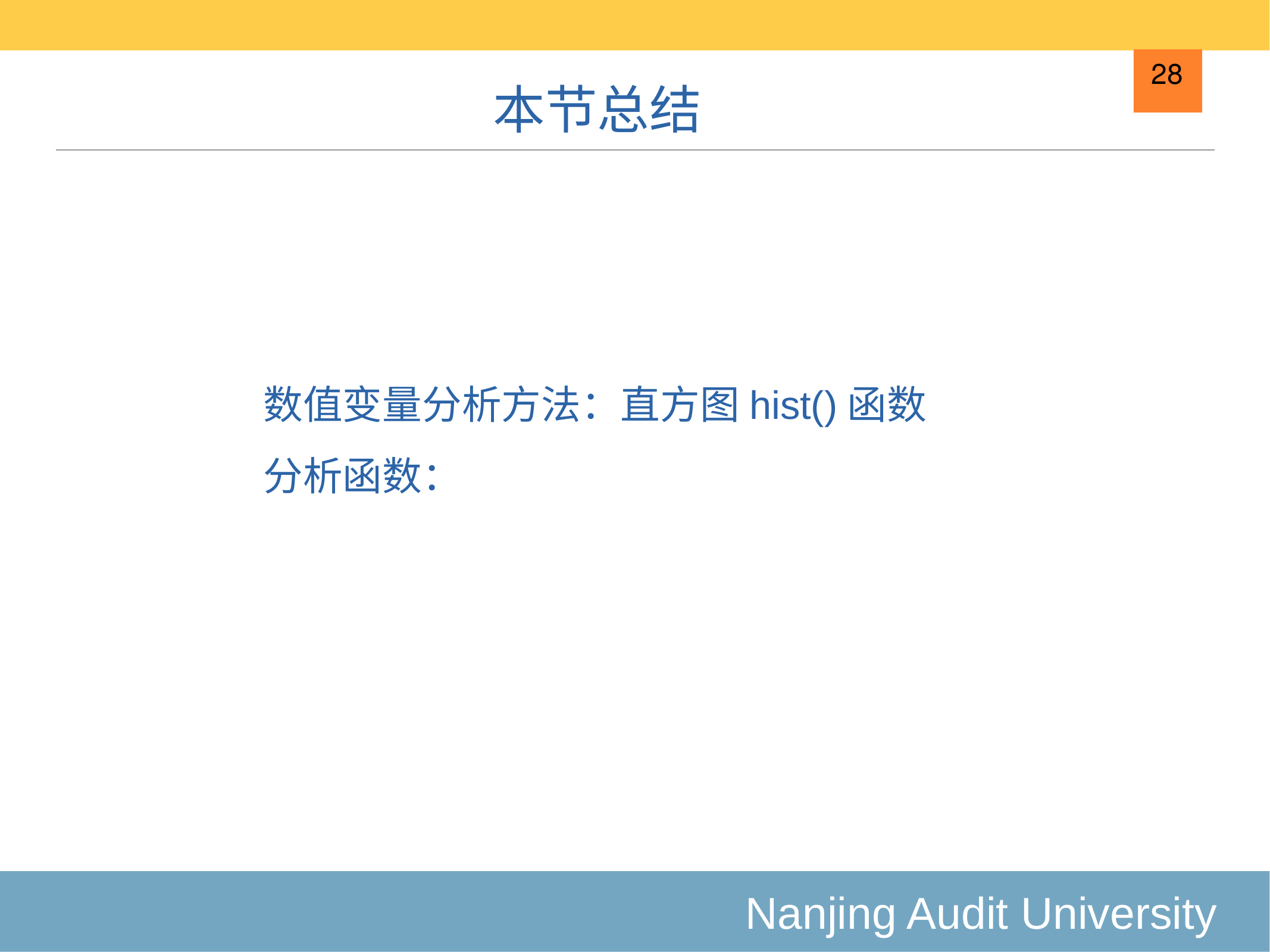

# 本节总结
28
分类变量分析方法：频数，列联表
数值变量分析方法：直方图hist()函数
分析函数：table()函数，ftable()函数